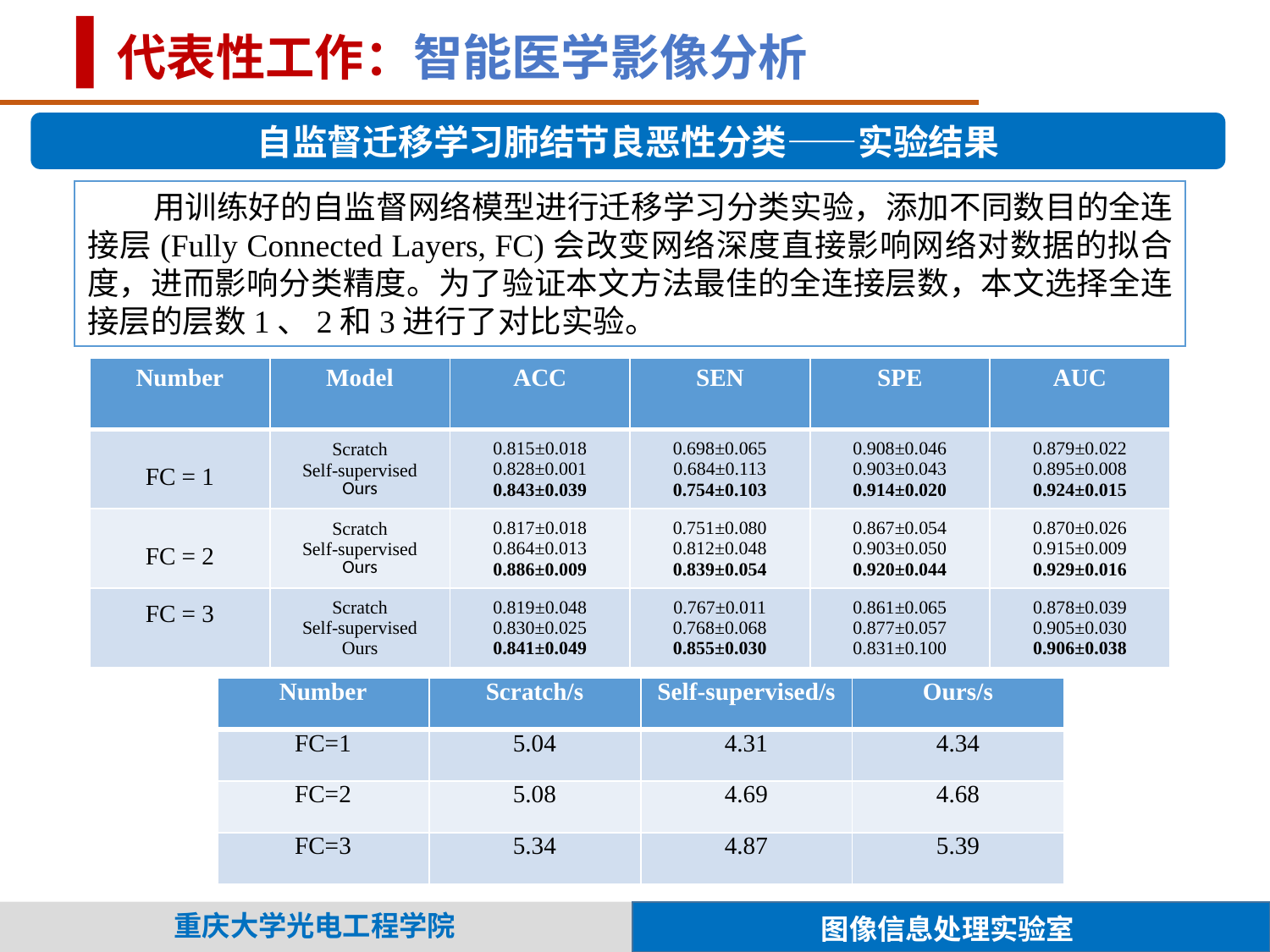

代表性工作：智能医学影像分析
自监督迁移学习肺结节良恶性分类——实验结果
        用训练好的自监督网络模型进行迁移学习分类实验，添加不同数目的全连接层(Fully Connected Layers, FC)会改变网络深度直接影响网络对数据的拟合度，进而影响分类精度。为了验证本文方法最佳的全连接层数，本文选择全连接层的层数1、2和3进行了对比实验。
| Number | Model | ACC | SEN | SPE | AUC |
| --- | --- | --- | --- | --- | --- |
| FC = 1 | Scratch Self-supervised Ours | 0.815±0.018 0.828±0.001 0.843±0.039 | 0.698±0.065 0.684±0.113 0.754±0.103 | 0.908±0.046 0.903±0.043 0.914±0.020 | 0.879±0.022 0.895±0.008 0.924±0.015 |
| FC = 2 | Scratch Self-supervised Ours | 0.817±0.018 0.864±0.013 0.886±0.009 | 0.751±0.080 0.812±0.048 0.839±0.054 | 0.867±0.054 0.903±0.050 0.920±0.044 | 0.870±0.026 0.915±0.009 0.929±0.016 |
| FC = 3 | Scratch Self-supervised Ours | 0.819±0.048 0.830±0.025 0.841±0.049 | 0.767±0.011 0.768±0.068 0.855±0.030 | 0.861±0.065 0.877±0.057 0.831±0.100 | 0.878±0.039 0.905±0.030 0.906±0.038 |
| Number | Scratch/s | Self-supervised/s | Ours/s |
| --- | --- | --- | --- |
| FC=1 | 5.04 | 4.31 | 4.34 |
| FC=2 | 5.08 | 4.69 | 4.68 |
| FC=3 | 5.34 | 4.87 | 5.39 |